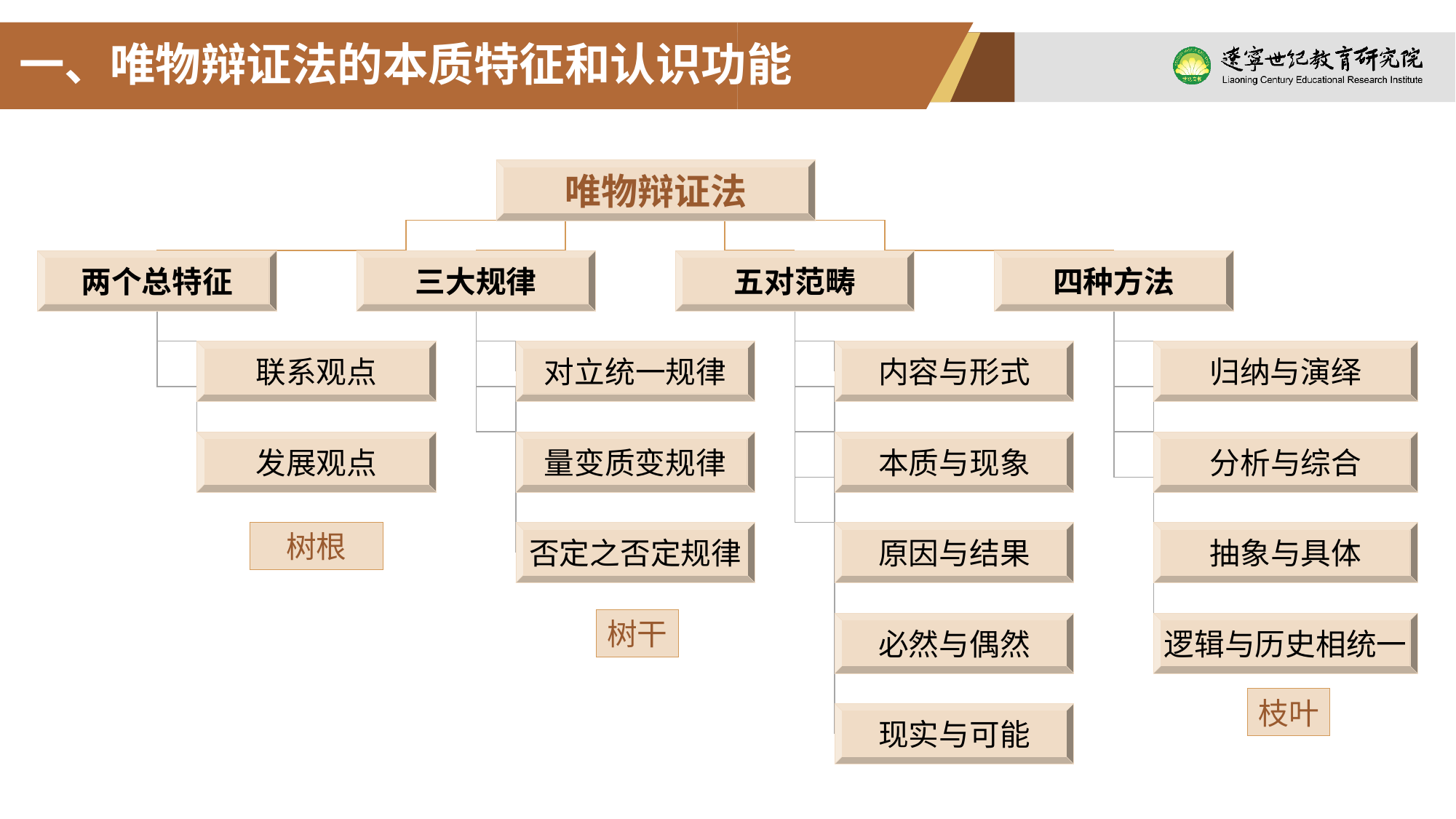

一、唯物辩证法的本质特征和认识功能
唯物辩证法
两个总特征
三大规律
五对范畴
四种方法
联系观点
对立统一规律
内容与形式
归纳与演绎
发展观点
量变质变规律
本质与现象
分析与综合
否定之否定规律
原因与结果
抽象与具体
必然与偶然
逻辑与历史相统一
现实与可能
树根
树干
枝叶